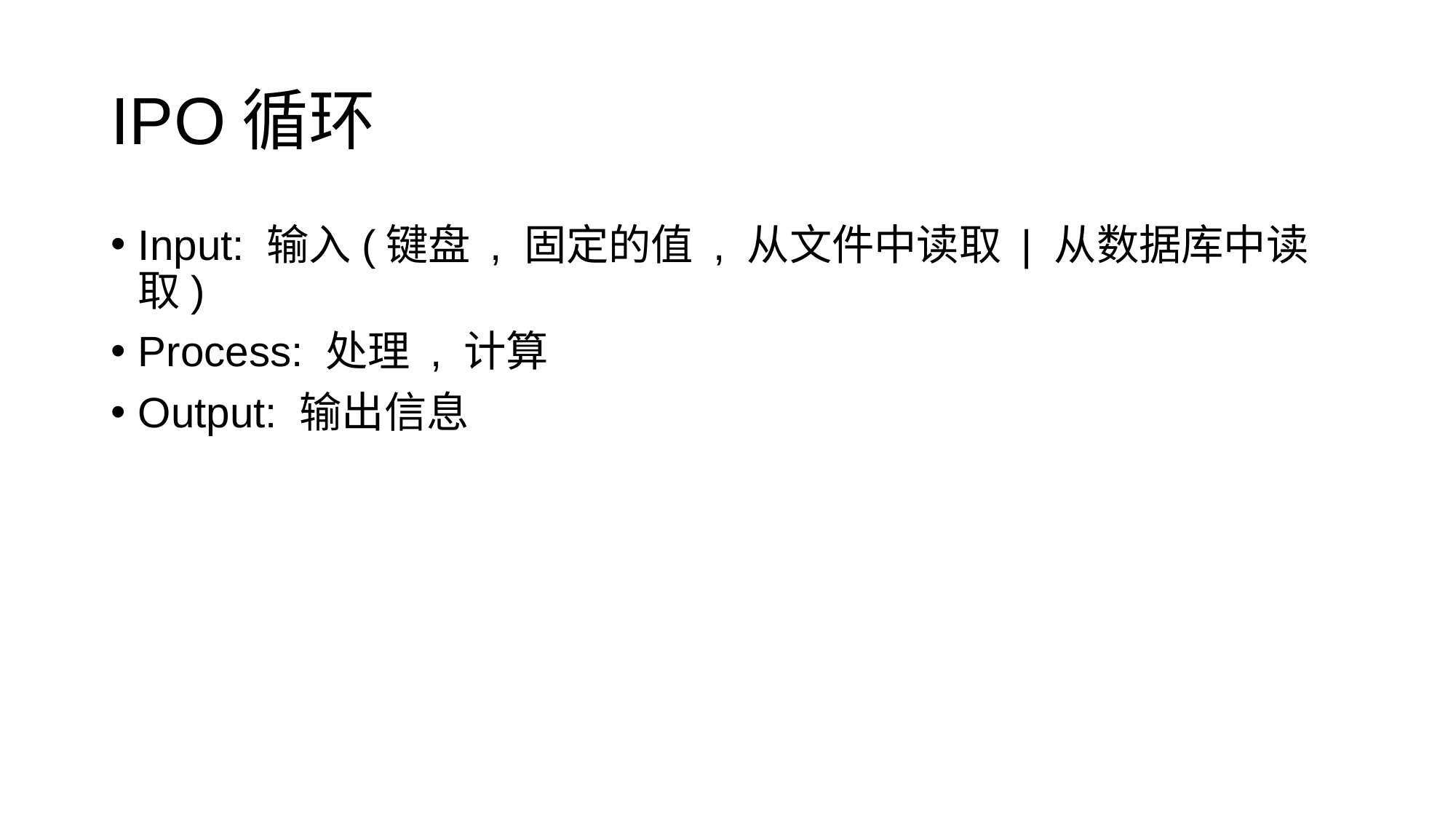

# IPO循环
Input: 输入(键盘 , 固定的值 , 从文件中读取 | 从数据库中读取)
Process: 处理 , 计算
Output: 输出信息